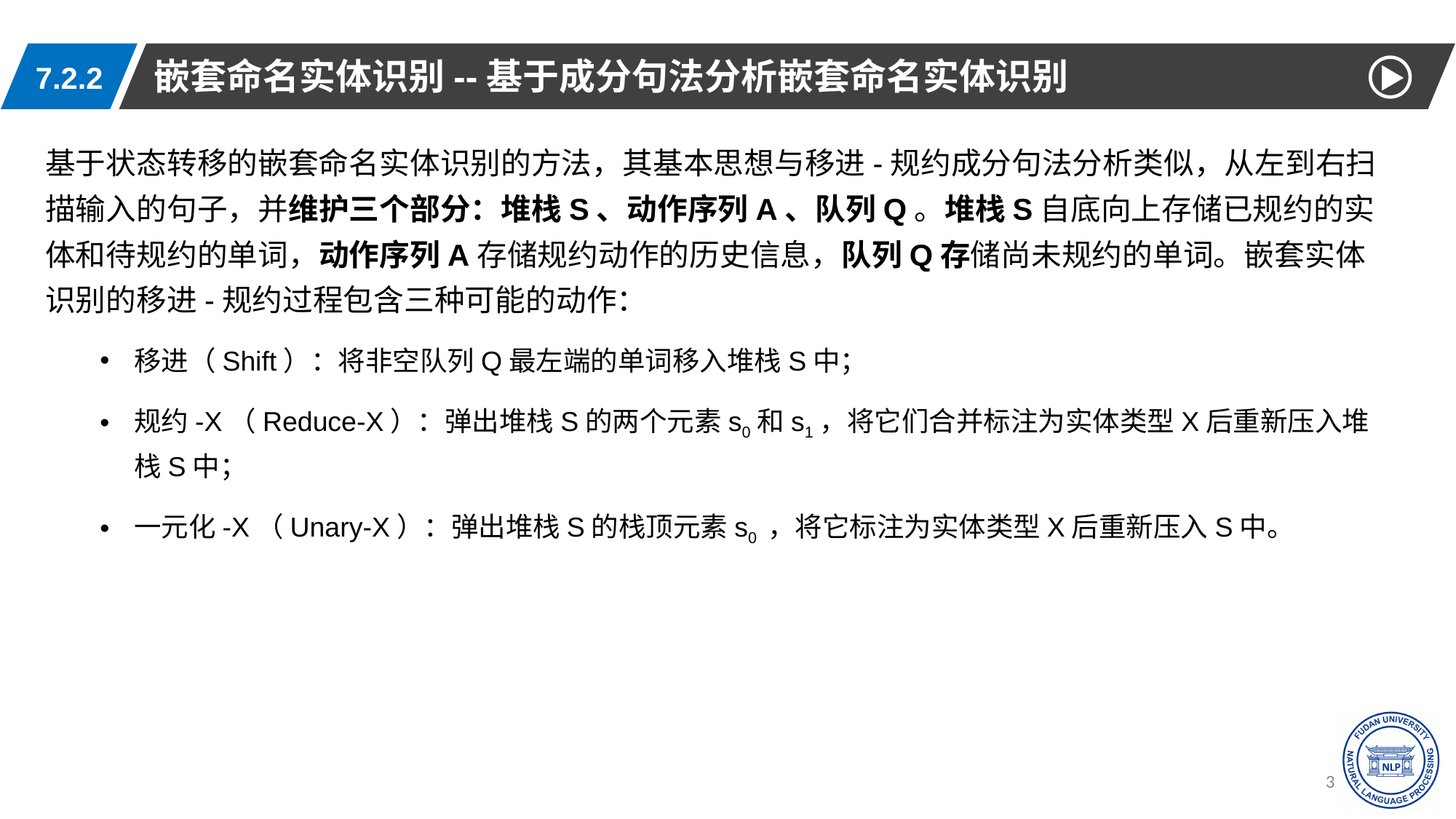

嵌套命名实体识别--基于成分句法分析嵌套命名实体识别
7.2.2

基于状态转移的嵌套命名实体识别的方法，其基本思想与移进-规约成分句法分析类似，从左到右扫描输入的句子，并维护三个部分：堆栈S、动作序列A、队列Q。堆栈S自底向上存储已规约的实体和待规约的单词，动作序列A存储规约动作的历史信息，队列Q存储尚未规约的单词。嵌套实体识别的移进-规约过程包含三种可能的动作：
移进（Shift）：将非空队列Q最左端的单词移入堆栈S中；
规约-X（Reduce-X）：弹出堆栈S的两个元素s0和s1，将它们合并标注为实体类型X后重新压入堆栈S中；
一元化-X（Unary-X）：弹出堆栈S的栈顶元素s0 ，将它标注为实体类型X后重新压入S中。
32